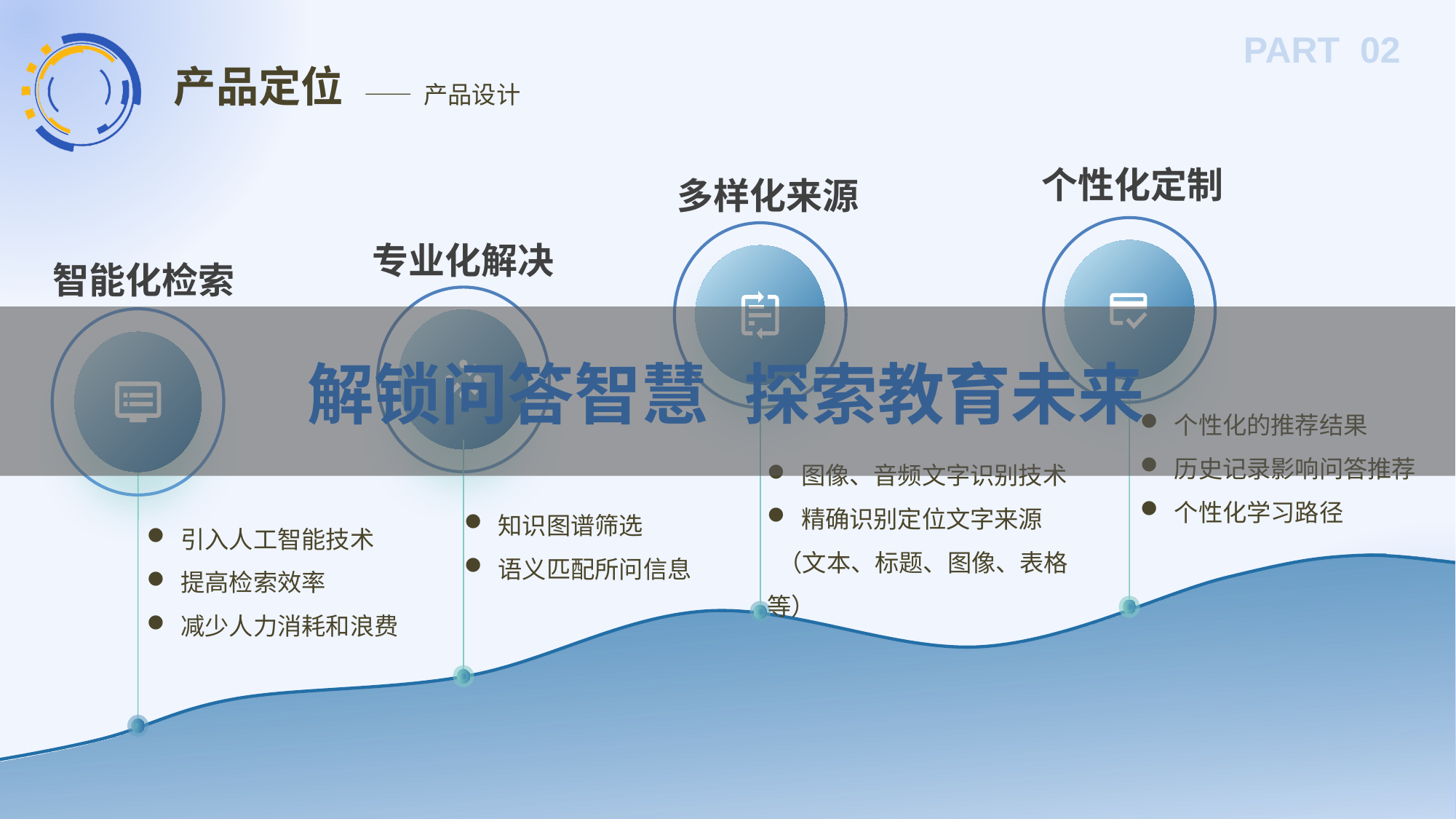

PART  02
产品定位
—— 产品设计
个性化定制

个性化的推荐结果
历史记录影响问答推荐
个性化学习路径

多样化来源

图像、音频文字识别技术
精确识别定位文字来源
 （文本、标题、图像、表格等）

专业化解决

知识图谱筛选
语义匹配所问信息

智能化检索

引入人工智能技术
提高检索效率
减少人力消耗和浪费

解锁问答智慧	探索教育未来